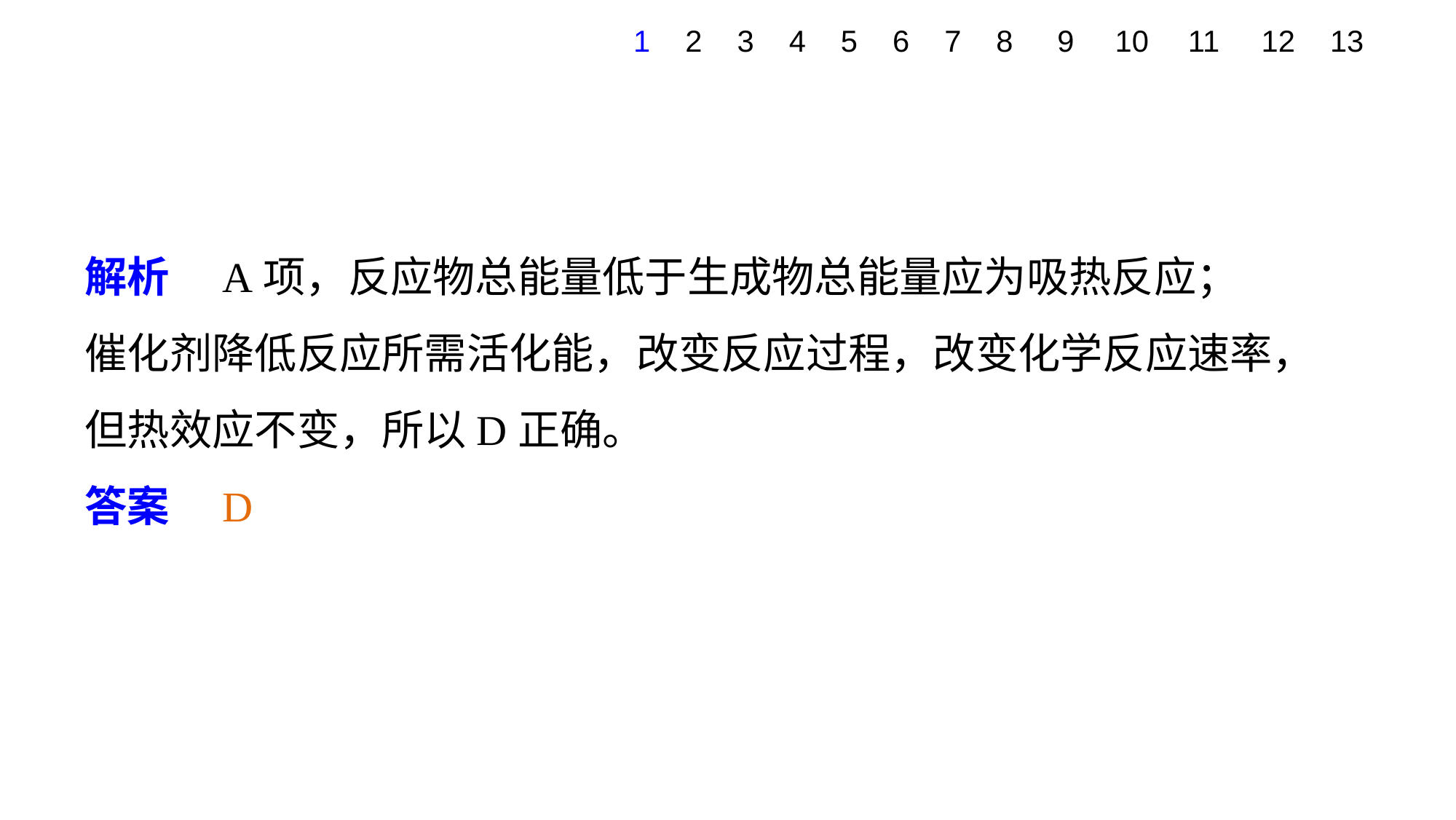

1
2
3
4
5
6
7
8
9
10
11
12
13
解析　A项，反应物总能量低于生成物总能量应为吸热反应；
催化剂降低反应所需活化能，改变反应过程，改变化学反应速率，但热效应不变，所以D正确。
答案　D